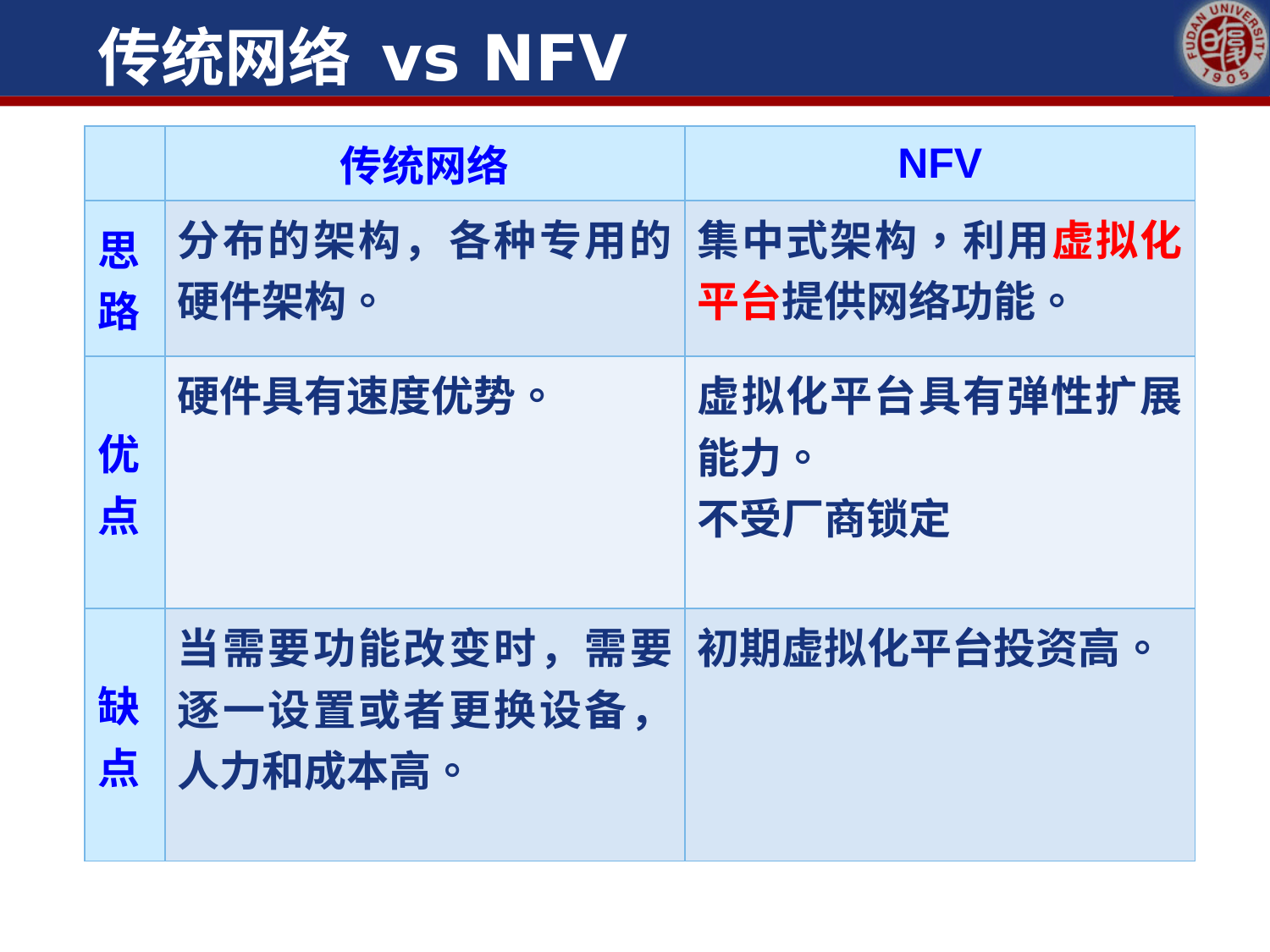

# 传统网络 vs NFV
|  | 传统网络 | NFV |
| --- | --- | --- |
| 思路 | 分布的架构，各种专用的硬件架构。 | 集中式架构，利用虚拟化平台提供网络功能。 |
| 优点 | 硬件具有速度优势。 | 虚拟化平台具有弹性扩展能力。 不受厂商锁定 |
| 缺点 | 当需要功能改变时，需要逐一设置或者更换设备，人力和成本高。 | 初期虚拟化平台投资高。 |